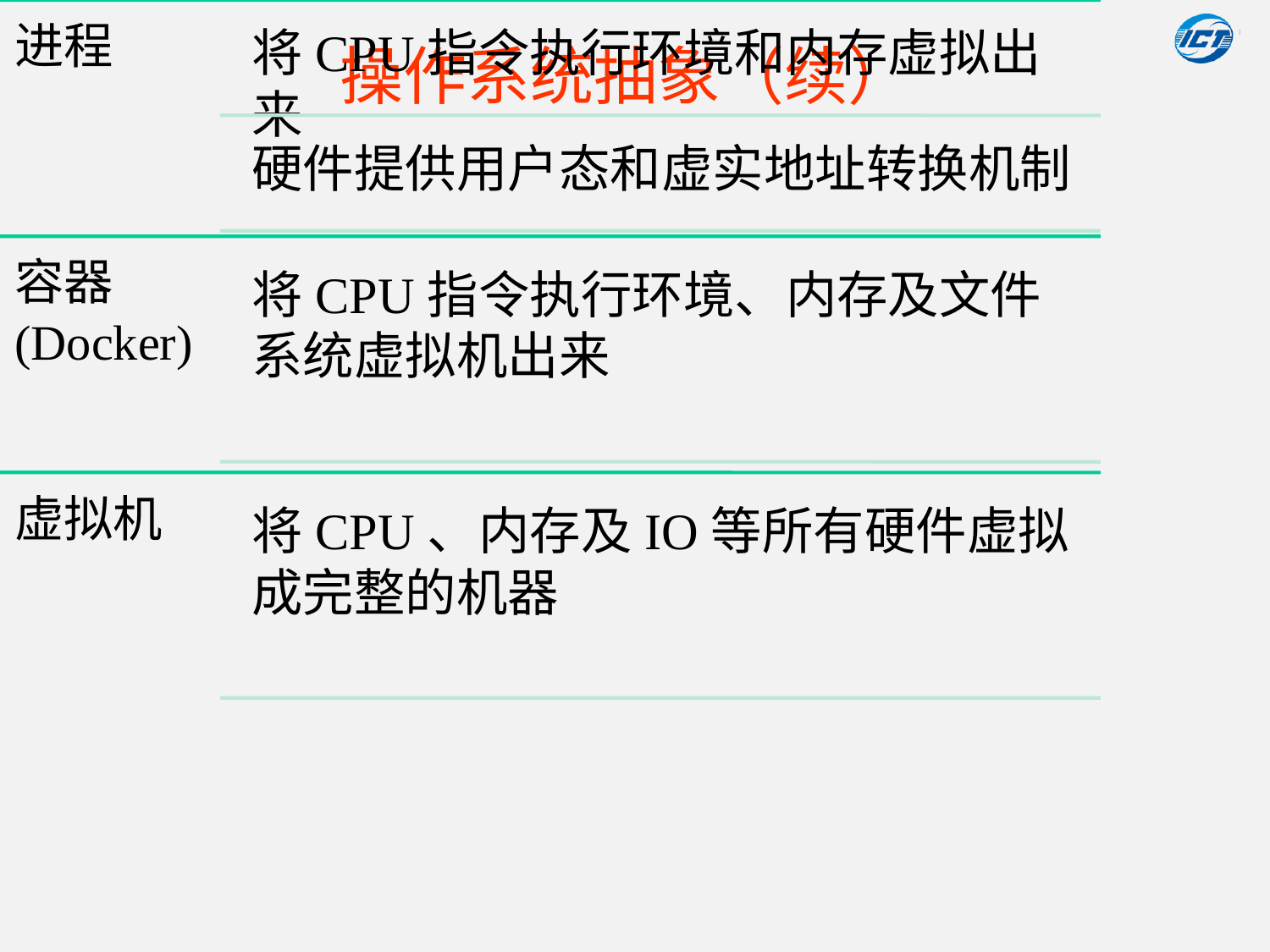

# 操作系统抽象（续）
进程
将CPU指令执行环境和内存虚拟出来
硬件提供用户态和虚实地址转换机制
容器(Docker)
将CPU指令执行环境、内存及文件系统虚拟机出来
虚拟机
将CPU、内存及IO等所有硬件虚拟成完整的机器